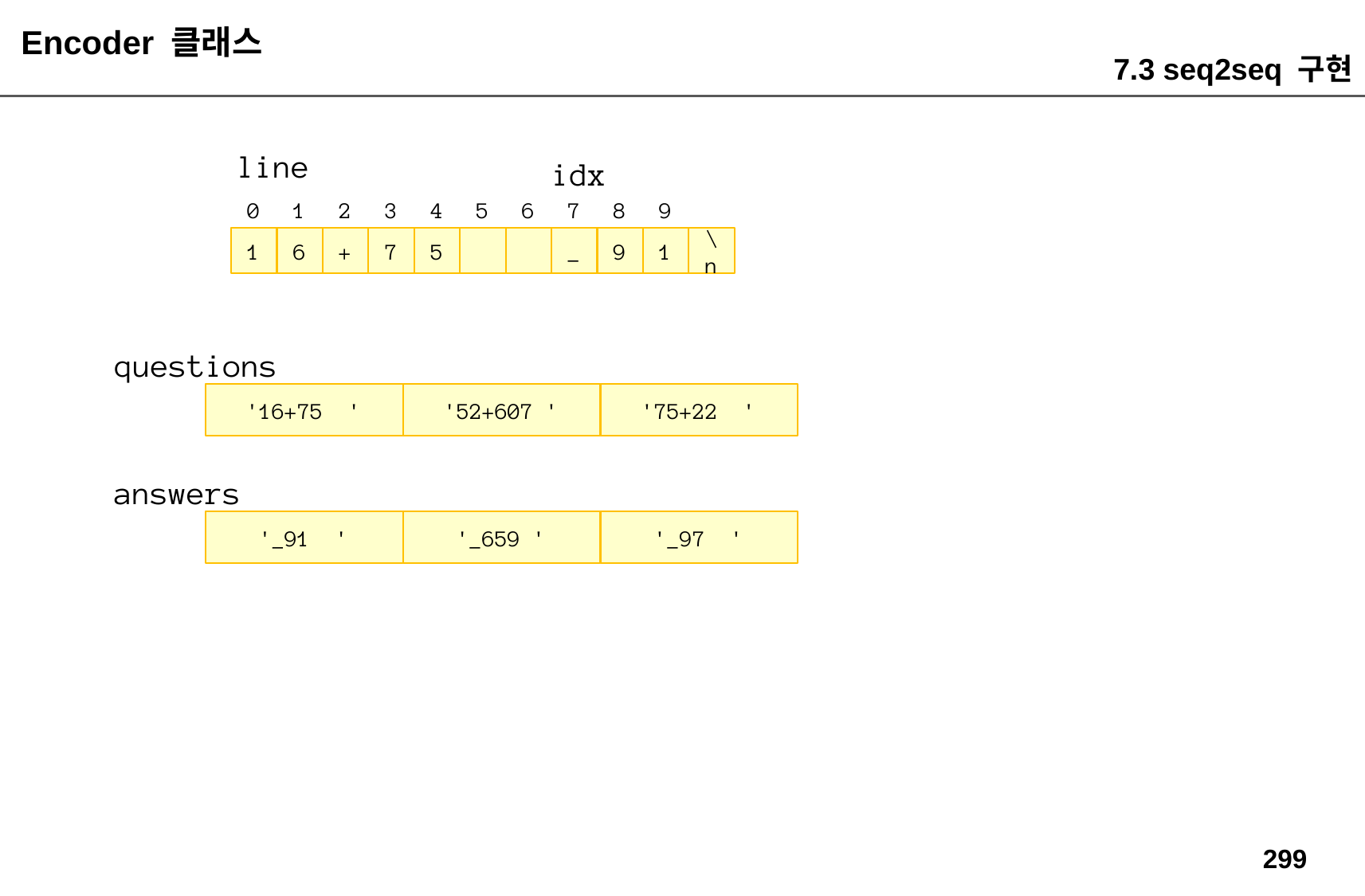

Encoder 클래스
7.3 seq2seq 구현
line
idx
0
1
2
3
4
5
6
7
8
9
1
6
+
7
5

_
9
1
\n
questions
'52+607 '
'75+22  '
'16+75  '
answers
'_659 '
'_97  '
'_91  '